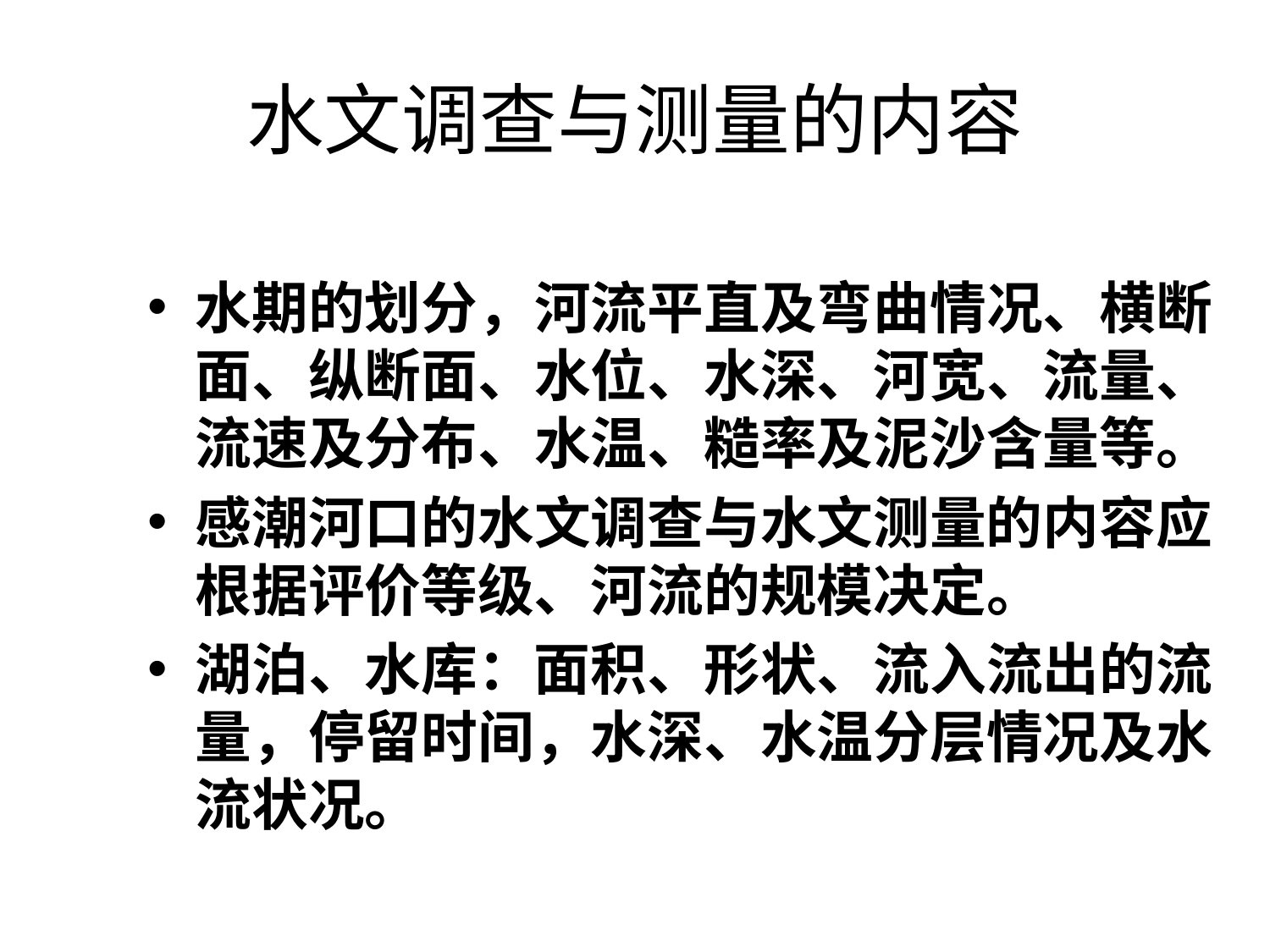

# 水文调查与测量的内容
水期的划分，河流平直及弯曲情况、横断面、纵断面、水位、水深、河宽、流量、流速及分布、水温、糙率及泥沙含量等。
感潮河口的水文调查与水文测量的内容应根据评价等级、河流的规模决定。
湖泊、水库：面积、形状、流入流出的流量，停留时间，水深、水温分层情况及水流状况。